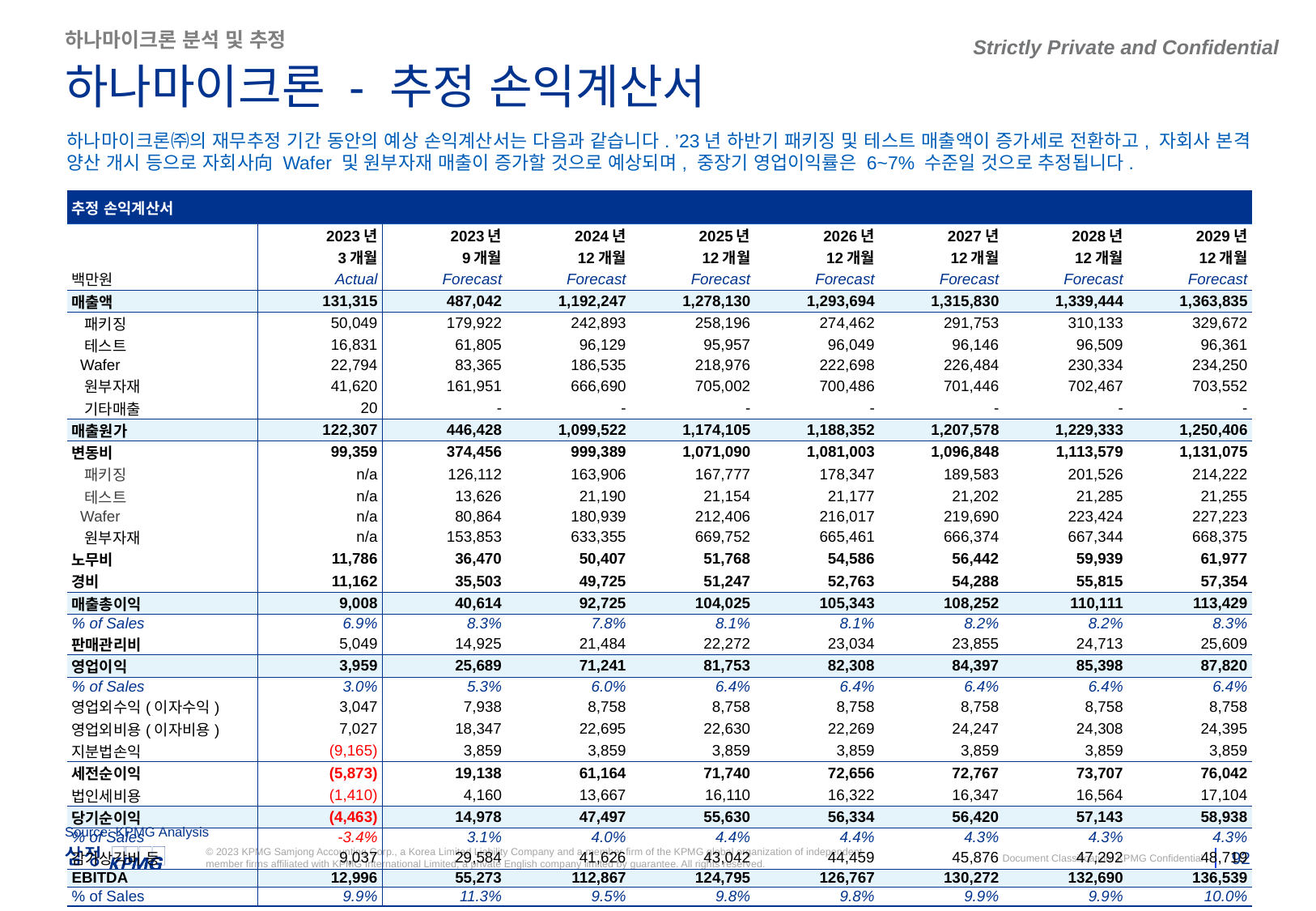

하나마이크론 분석 및 추정
하나마이크론 - 추정 손익계산서
하나마이크론㈜의 재무추정 기간 동안의 예상 손익계산서는 다음과 같습니다. ’23년 하반기 패키징 및 테스트 매출액이 증가세로 전환하고, 자회사 본격 양산 개시 등으로 자회사向 Wafer 및 원부자재 매출이 증가할 것으로 예상되며, 중장기 영업이익률은 6~7% 수준일 것으로 추정됩니다.
| 추정 손익계산서 |  |  |  |  |  |  |  |  |
| --- | --- | --- | --- | --- | --- | --- | --- | --- |
|  | 2023년 | 2023년 | 2024년 | 2025년 | 2026년 | 2027년 | 2028년 | 2029년 |
|  | 3개월 | 9개월 | 12개월 | 12개월 | 12개월 | 12개월 | 12개월 | 12개월 |
| 백만원 | Actual | Forecast | Forecast | Forecast | Forecast | Forecast | Forecast | Forecast |
| 매출액 | 131,315 | 487,042 | 1,192,247 | 1,278,130 | 1,293,694 | 1,315,830 | 1,339,444 | 1,363,835 |
| 패키징 | 50,049 | 179,922 | 242,893 | 258,196 | 274,462 | 291,753 | 310,133 | 329,672 |
| 테스트 | 16,831 | 61,805 | 96,129 | 95,957 | 96,049 | 96,146 | 96,509 | 96,361 |
| Wafer | 22,794 | 83,365 | 186,535 | 218,976 | 222,698 | 226,484 | 230,334 | 234,250 |
| 원부자재 | 41,620 | 161,951 | 666,690 | 705,002 | 700,486 | 701,446 | 702,467 | 703,552 |
| 기타매출 | 20 | - | - | - | - | - | - | - |
| 매출원가 | 122,307 | 446,428 | 1,099,522 | 1,174,105 | 1,188,352 | 1,207,578 | 1,229,333 | 1,250,406 |
| 변동비 | 99,359 | 374,456 | 999,389 | 1,071,090 | 1,081,003 | 1,096,848 | 1,113,579 | 1,131,075 |
| 패키징 | n/a | 126,112 | 163,906 | 167,777 | 178,347 | 189,583 | 201,526 | 214,222 |
| 테스트 | n/a | 13,626 | 21,190 | 21,154 | 21,177 | 21,202 | 21,285 | 21,255 |
| Wafer | n/a | 80,864 | 180,939 | 212,406 | 216,017 | 219,690 | 223,424 | 227,223 |
| 원부자재 | n/a | 153,853 | 633,355 | 669,752 | 665,461 | 666,374 | 667,344 | 668,375 |
| 노무비 | 11,786 | 36,470 | 50,407 | 51,768 | 54,586 | 56,442 | 59,939 | 61,977 |
| 경비 | 11,162 | 35,503 | 49,725 | 51,247 | 52,763 | 54,288 | 55,815 | 57,354 |
| 매출총이익 | 9,008 | 40,614 | 92,725 | 104,025 | 105,343 | 108,252 | 110,111 | 113,429 |
| % of Sales | 6.9% | 8.3% | 7.8% | 8.1% | 8.1% | 8.2% | 8.2% | 8.3% |
| 판매관리비 | 5,049 | 14,925 | 21,484 | 22,272 | 23,034 | 23,855 | 24,713 | 25,609 |
| 영업이익 | 3,959 | 25,689 | 71,241 | 81,753 | 82,308 | 84,397 | 85,398 | 87,820 |
| % of Sales | 3.0% | 5.3% | 6.0% | 6.4% | 6.4% | 6.4% | 6.4% | 6.4% |
| 영업외수익(이자수익) | 3,047 | 7,938 | 8,758 | 8,758 | 8,758 | 8,758 | 8,758 | 8,758 |
| 영업외비용(이자비용) | 7,027 | 18,347 | 22,695 | 22,630 | 22,269 | 24,247 | 24,308 | 24,395 |
| 지분법손익 | (9,165) | 3,859 | 3,859 | 3,859 | 3,859 | 3,859 | 3,859 | 3,859 |
| 세전순이익 | (5,873) | 19,138 | 61,164 | 71,740 | 72,656 | 72,767 | 73,707 | 76,042 |
| 법인세비용 | (1,410) | 4,160 | 13,667 | 16,110 | 16,322 | 16,347 | 16,564 | 17,104 |
| 당기순이익 | (4,463) | 14,978 | 47,497 | 55,630 | 56,334 | 56,420 | 57,143 | 58,938 |
| % of Sales | -3.4% | 3.1% | 4.0% | 4.4% | 4.4% | 4.3% | 4.3% | 4.3% |
| 감가상각비 등 | 9,037 | 29,584 | 41,626 | 43,042 | 44,459 | 45,876 | 47,292 | 48,719 |
| EBITDA | 12,996 | 55,273 | 112,867 | 124,795 | 126,767 | 130,272 | 132,690 | 136,539 |
| % of Sales | 9.9% | 11.3% | 9.5% | 9.8% | 9.8% | 9.9% | 9.9% | 10.0% |
Source: KPMG Analysis